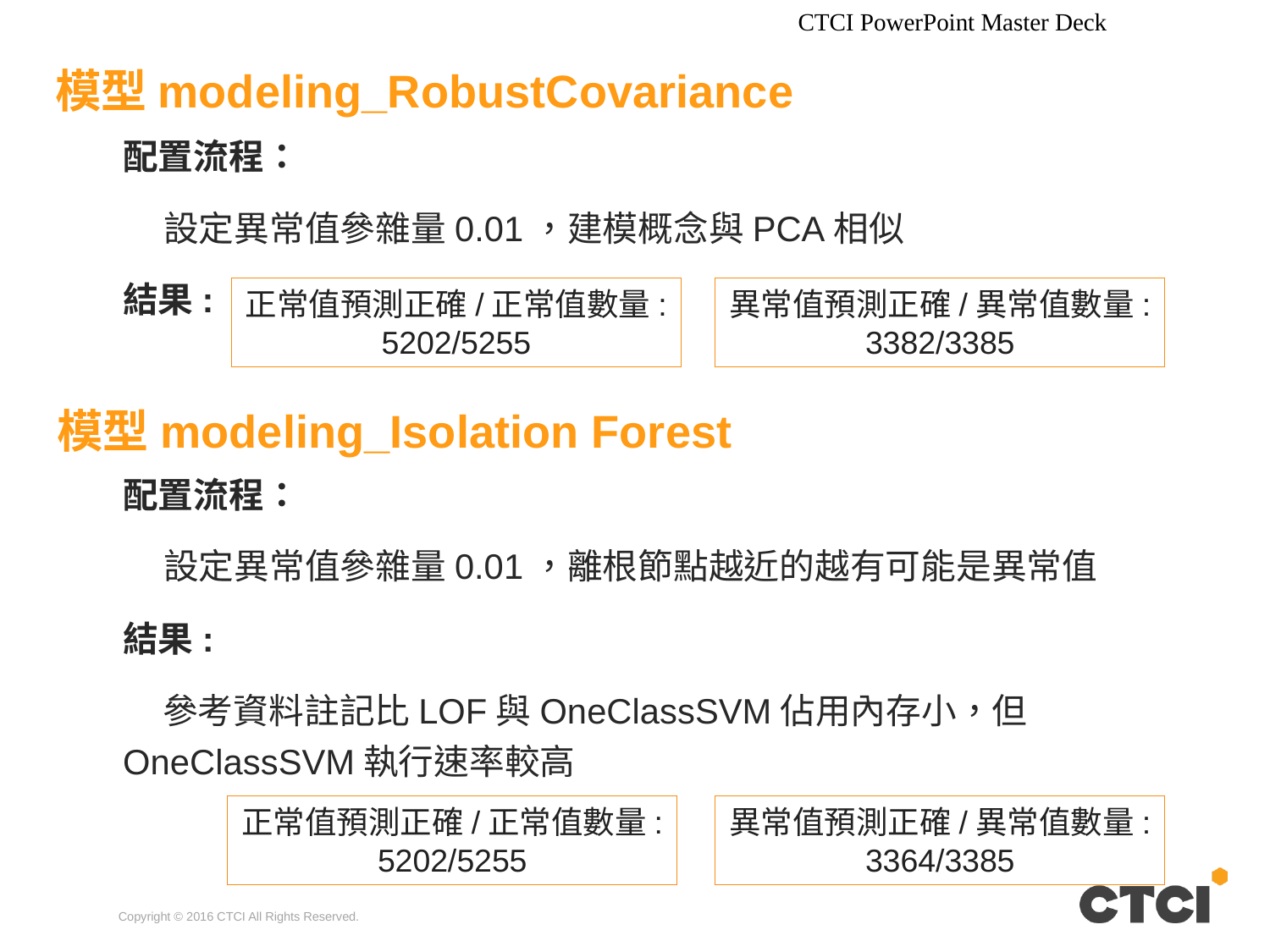

CTCI PowerPoint Master Deck
# 模型modeling_RobustCovariance
配置流程：
    設定異常值參雜量0.01，建模概念與PCA相似
結果:
異常值預測正確/異常值數量:
3382/3385
正常值預測正確/正常值數量:
5202/5255
模型modeling_Isolation Forest
配置流程：
    設定異常值參雜量0.01，離根節點越近的越有可能是異常值
結果:
    參考資料註記比LOF與OneClassSVM佔用內存小，但OneClassSVM執行速率較高

正常值預測正確/正常值數量:
5202/5255
異常值預測正確/異常值數量:
3364/3385